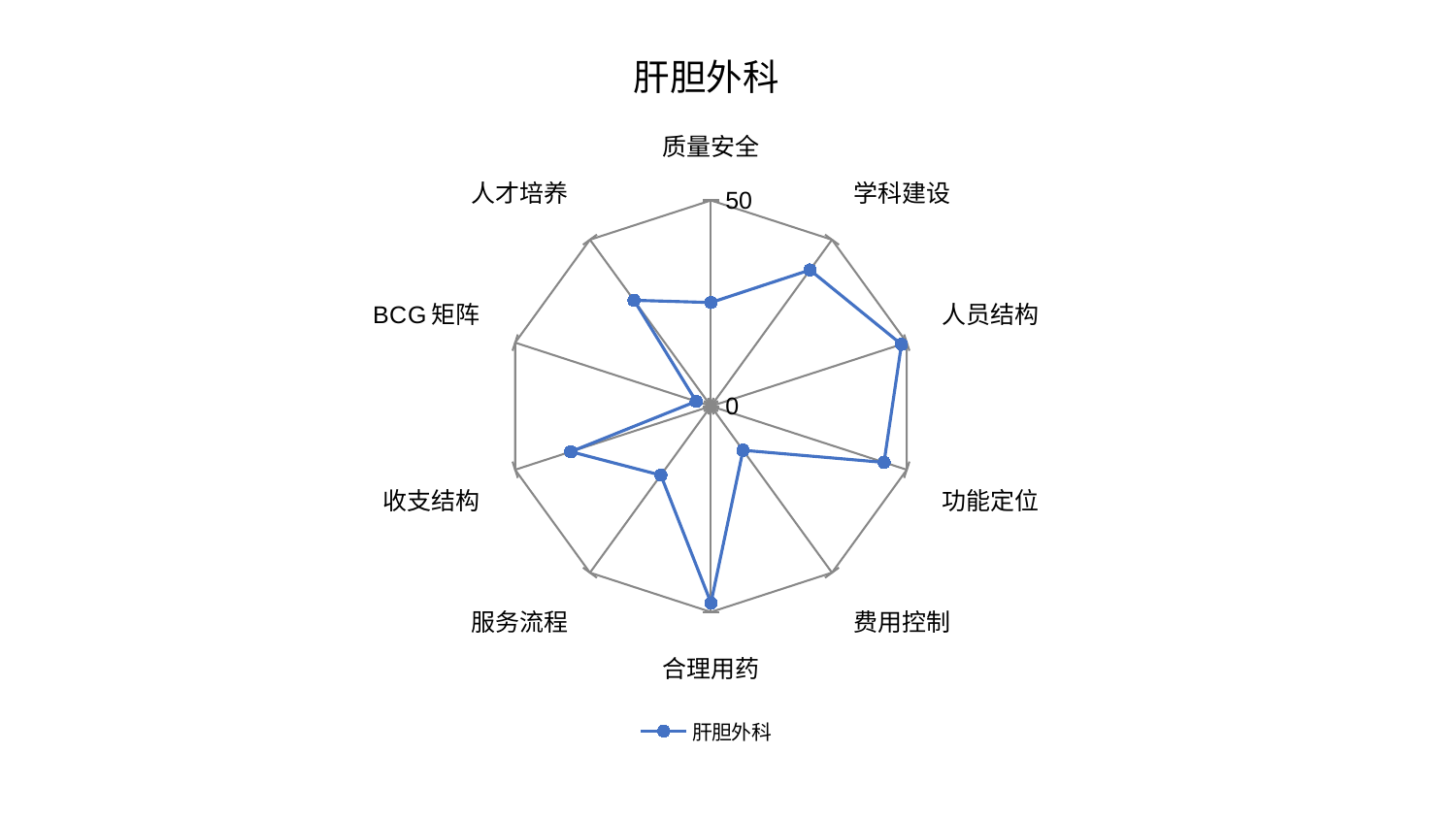

### Chart: 肝胆外科

| Category | 肝胆外科 |
|---|---|
| 质量安全 | 25.1917263288612 |
| 学科建设 | 40.9110407346879 |
| 人员结构 | 48.64509277054112 |
| 功能定位 | 44.19535202040994 |
| 费用控制 | 13.24000329325023 |
| 合理用药 | 47.78594951864462 |
| 服务流程 | 20.717256184589388 |
| 收支结构 | 35.796390798431126 |
| BCG矩阵 | 3.7785647941714906 |
| 人才培养 | 31.809113875427432 |
115